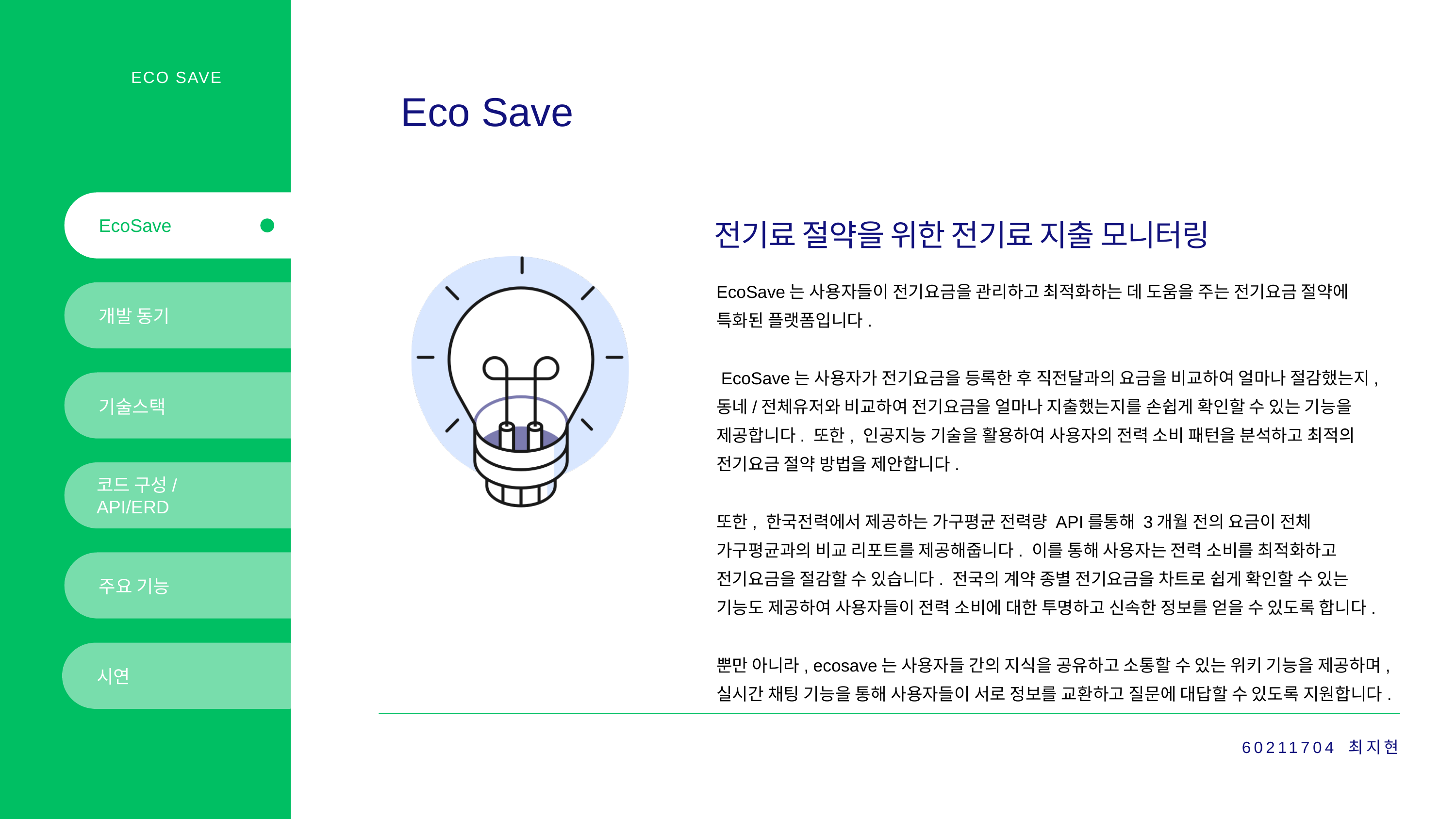

ECO SAVE
Eco Save

전기료 절약을 위한 전기료 지출 모니터링
EcoSave

EcoSave는 사용자들이 전기요금을 관리하고 최적화하는 데 도움을 주는 전기요금 절약에 특화된 플랫폼입니다.

 EcoSave는 사용자가 전기요금을 등록한 후 직전달과의 요금을 비교하여 얼마나 절감했는지, 동네/전체유저와 비교하여 전기요금을 얼마나 지출했는지를 손쉽게 확인할 수 있는 기능을 제공합니다. 또한, 인공지능 기술을 활용하여 사용자의 전력 소비 패턴을 분석하고 최적의 전기요금 절약 방법을 제안합니다.

또한, 한국전력에서 제공하는 가구평균 전력량 API를통해 3개월 전의 요금이 전체 가구평균과의 비교 리포트를 제공해줍니다. 이를 통해 사용자는 전력 소비를 최적화하고 전기요금을 절감할 수 있습니다. 전국의 계약 종별 전기요금을 차트로 쉽게 확인할 수 있는 기능도 제공하여 사용자들이 전력 소비에 대한 투명하고 신속한 정보를 얻을 수 있도록 합니다.

뿐만 아니라, ecosave는 사용자들 간의 지식을 공유하고 소통할 수 있는 위키 기능을 제공하며, 실시간 채팅 기능을 통해 사용자들이 서로 정보를 교환하고 질문에 대답할 수 있도록 지원합니다.

개발 동기

기술스택

코드 구성/
API/ERD

주요 기능

시연

60211704 최지현